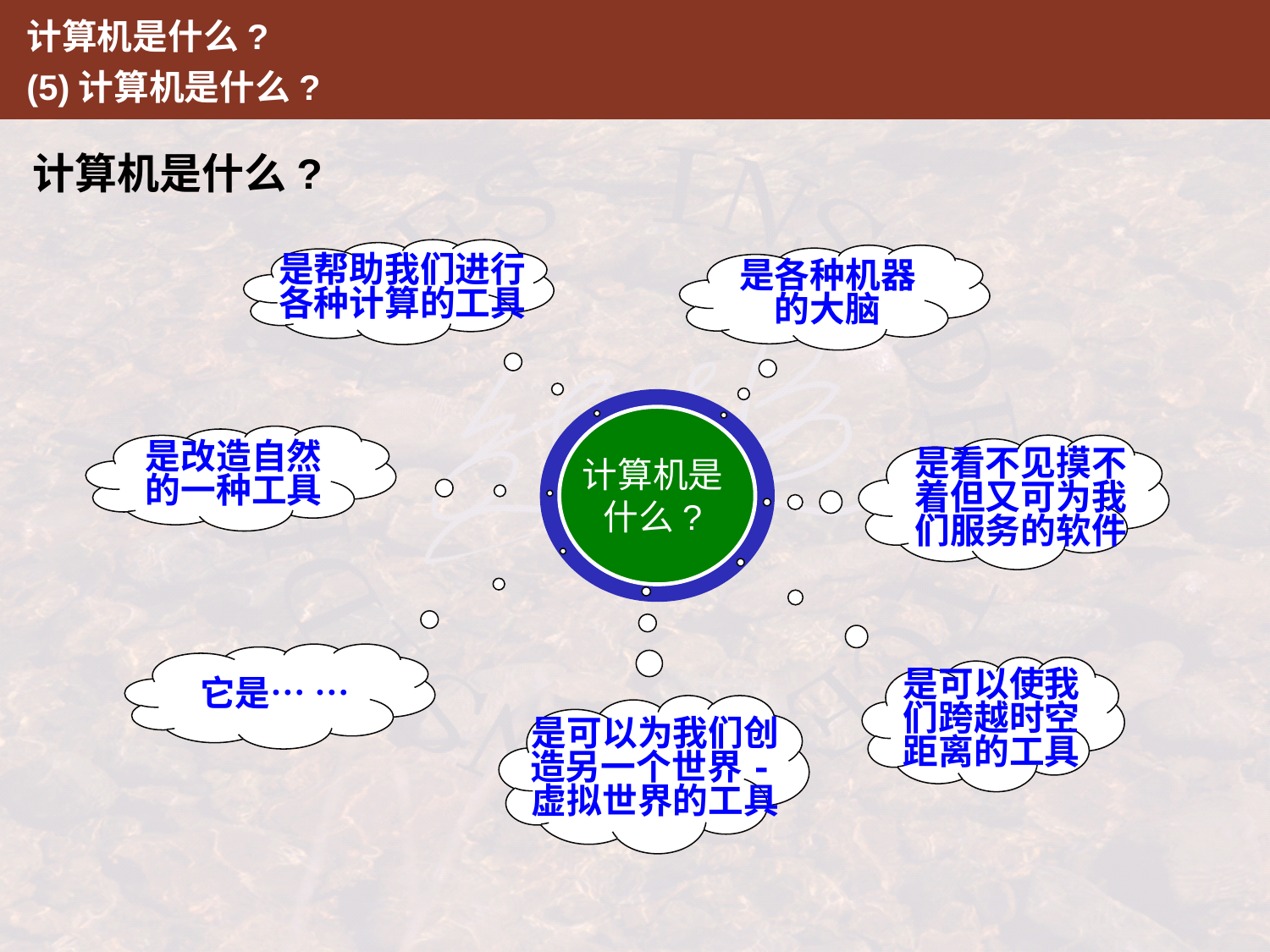

计算机是什么?
(5)计算机是什么?
计算机是什么?

是帮助我们进行各种计算的工具

是各种机器的大脑

计算机是什么?

是改造自然的一种工具

是看不见摸不着但又可为我们服务的软件

它是… …

是可以使我们跨越时空距离的工具

是可以为我们创造另一个世界-虚拟世界的工具